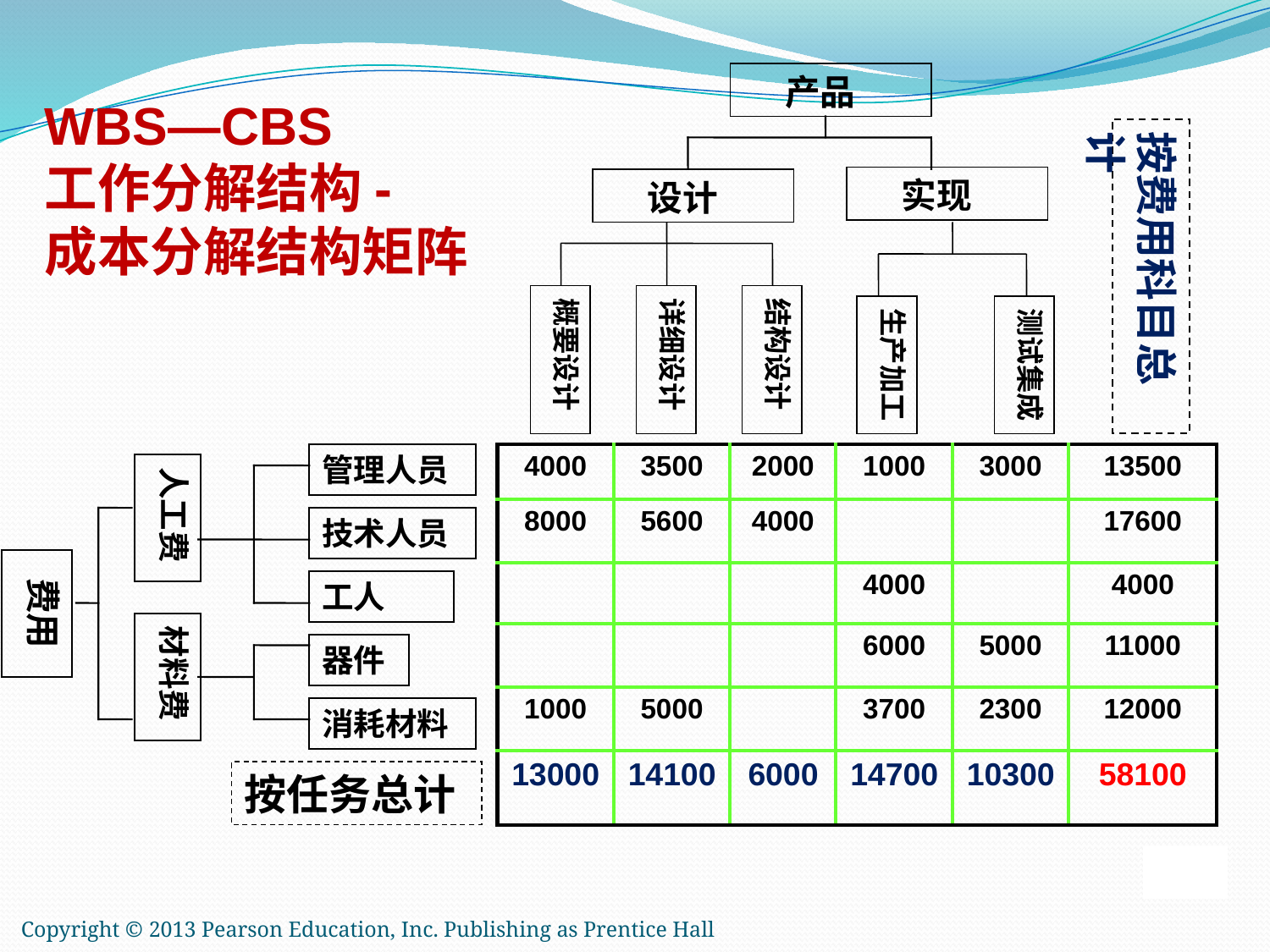

产品

按费用科目总计

实现

设计

概要设计
详细设计
结构设计
生产加工
测试集成
# WBS—CBS 工作分解结构- 成本分解结构矩阵
管理人员
人工费

技术人员

费用
工人

材料费
器件

消耗材料

按任务总计
| 4000 | 3500 | 2000 | 1000 | 3000 | 13500 |
| --- | --- | --- | --- | --- | --- |
| 8000 | 5600 | 4000 |  |  | 17600 |
|  |  |  | 4000 |  | 4000 |
|  |  |  | 6000 | 5000 | 11000 |
| 1000 | 5000 |  | 3700 | 2300 | 12000 |
| 13000 | 14100 | 6000 | 14700 | 10300 | 58100 |